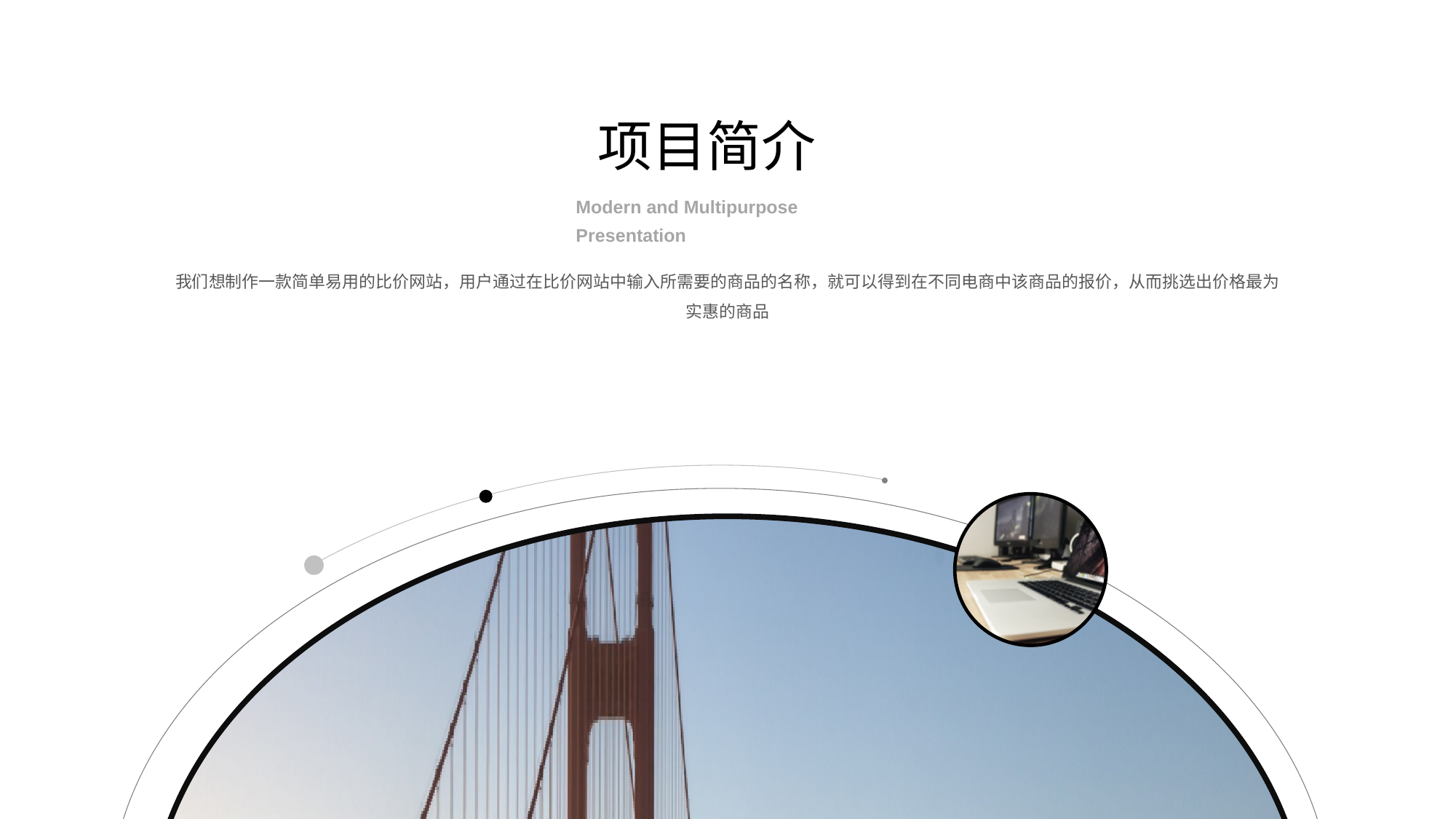

项目简介
Modern and Multipurpose Presentation
我们想制作一款简单易用的比价网站，用户通过在比价网站中输入所需要的商品的名称，就可以得到在不同电商中该商品的报价，从而挑选出价格最为实惠的商品